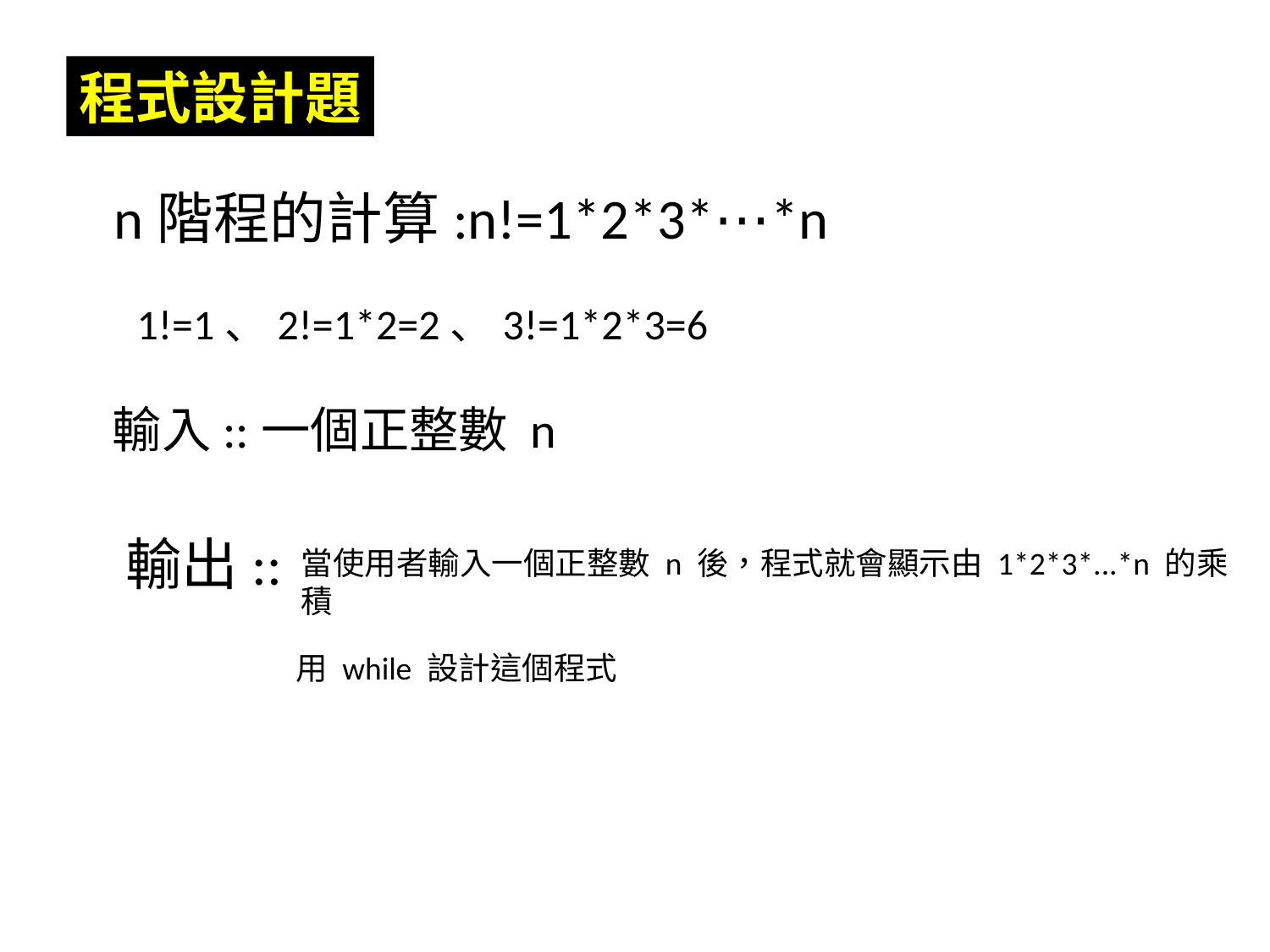

程式設計題
n階程的計算:n!=1*2*3*⋯*n
 1!=1、2!=1*2=2、3!=1*2*3=6
輸入::一個正整數 n
輸出::
當使用者輸入一個正整數 n 後，程式就會顯示由 1*2*3*...*n 的乘積
用 while 設計這個程式